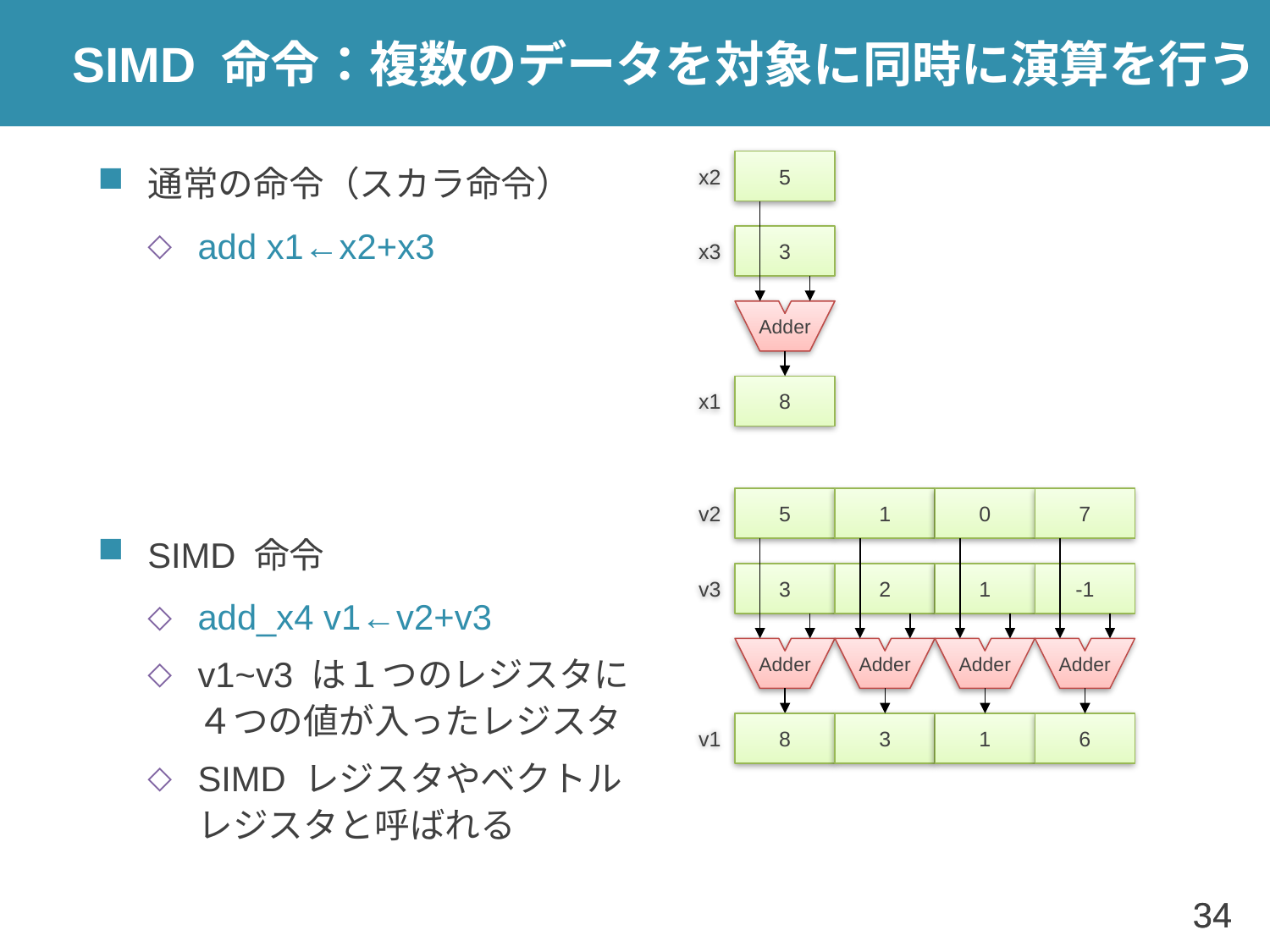

# SIMD 命令：複数のデータを対象に同時に演算を行う
x2
5
通常の命令（スカラ命令）
add x1←x2+x3

SIMD 命令
add_x4 v1←v2+v3
v1~v3 は１つのレジスタに
４つの値が入ったレジスタ
SIMD レジスタやベクトルレジスタと呼ばれる
x3
3
Adder
x1
8
v2
5
1
0
7
v3
3
2
1
-1
Adder
Adder
Adder
Adder
v1
8
3
1
6